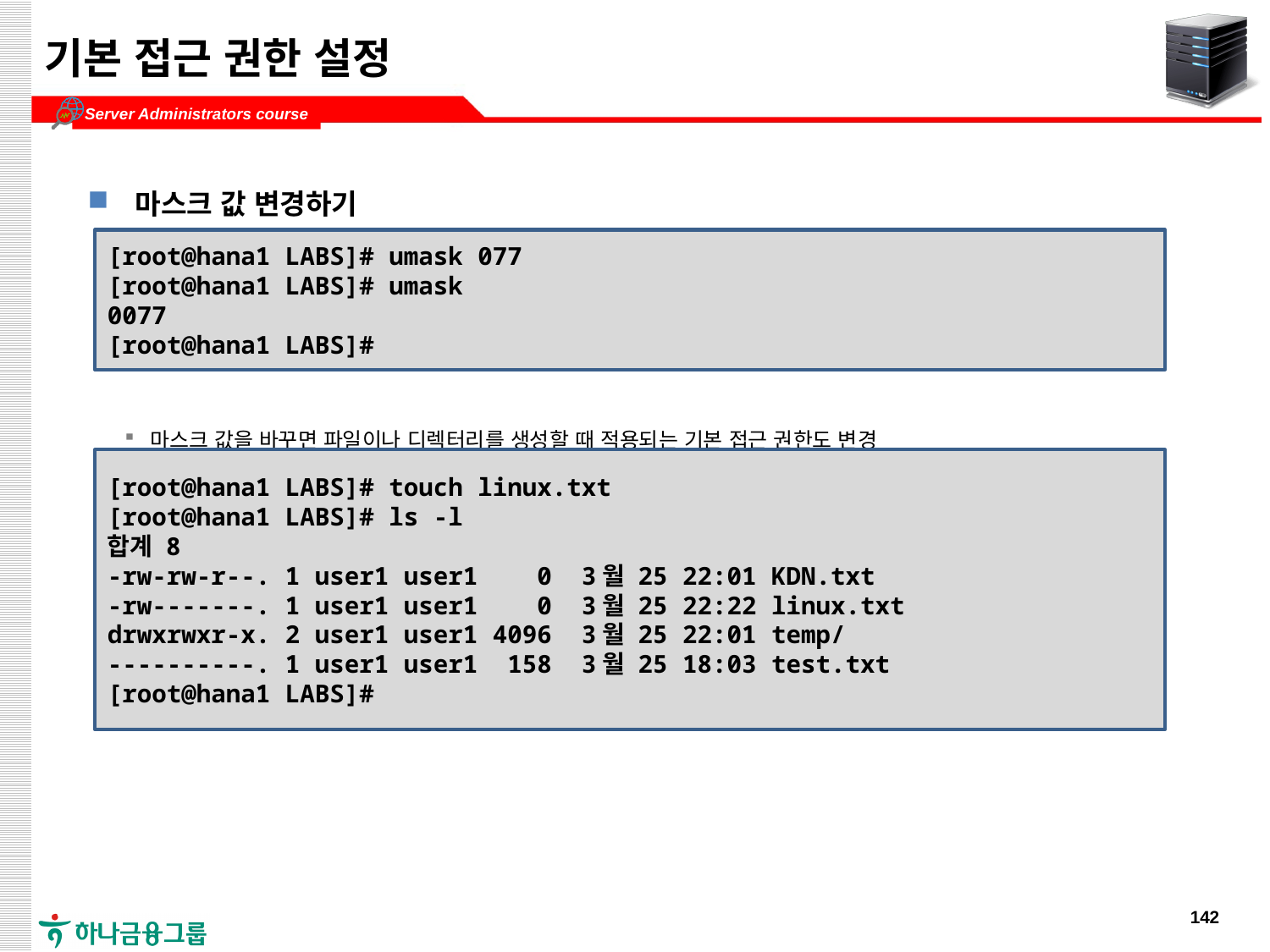

# 기본 접근 권한 설정
마스크 값 변경하기

마스크 값을 바꾸면 파일이나 디렉터리를 생성할 때 적용되는 기본 접근 권한도 변경

[root@hana1 LABS]# umask 077
[root@hana1 LABS]# umask
0077
[root@hana1 LABS]#
[root@hana1 LABS]# touch linux.txt
[root@hana1 LABS]# ls -l
합계 8
-rw-rw-r--. 1 user1 user1    0  3월 25 22:01 KDN.txt
-rw-------. 1 user1 user1    0  3월 25 22:22 linux.txt
drwxrwxr-x. 2 user1 user1 4096  3월 25 22:01 temp/
----------. 1 user1 user1  158  3월 25 18:03 test.txt
[root@hana1 LABS]#